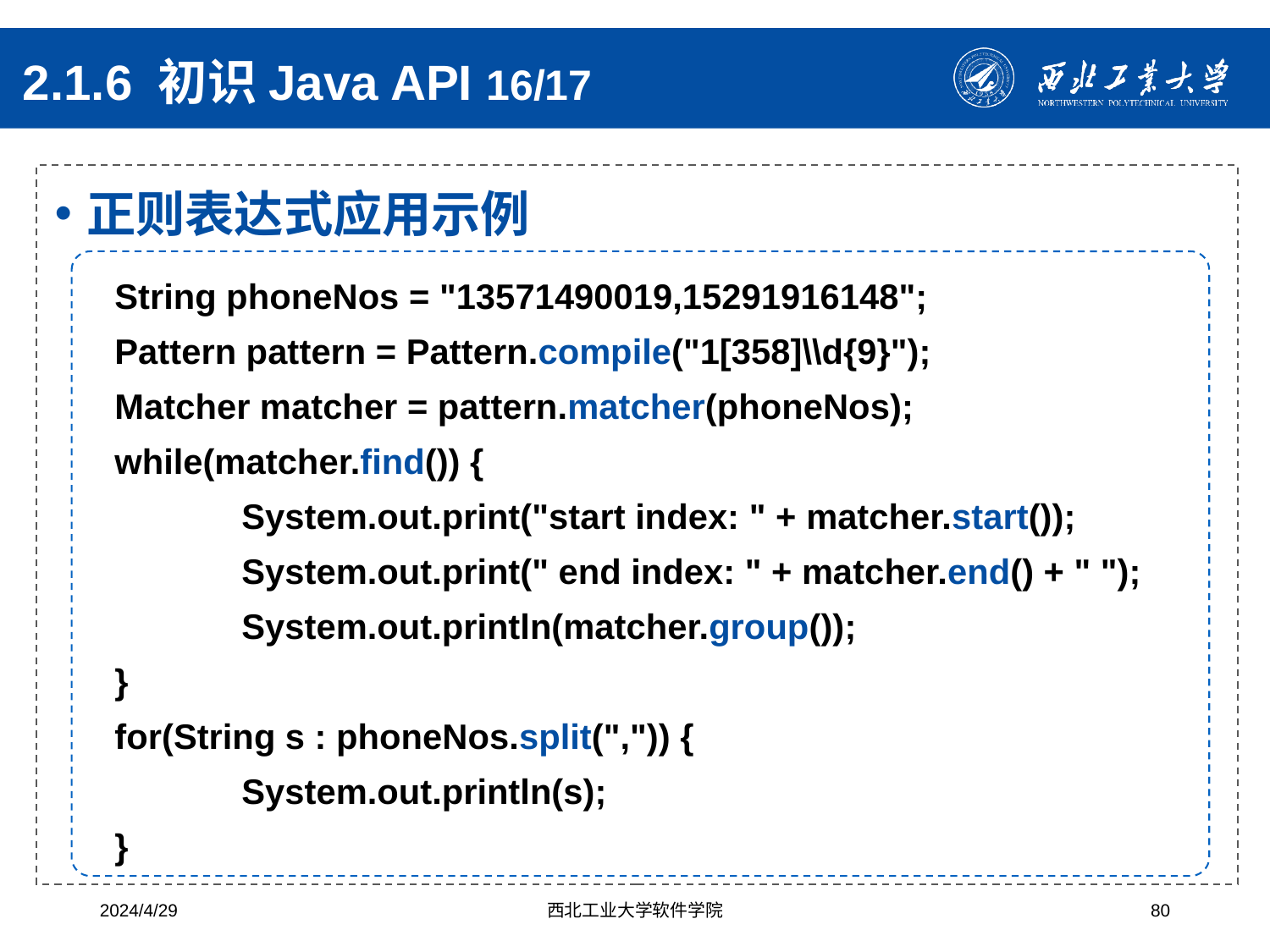

# 2.1.6 初识Java API 16/17
正则表达式应用示例

String phoneNos = "13571490019,15291916148";
Pattern pattern = Pattern.compile("1[358]\\d{9}");
Matcher matcher = pattern.matcher(phoneNos);
while(matcher.find()) {
	System.out.print("start index: " + matcher.start());
	System.out.print(" end index: " + matcher.end() + " ");
	System.out.println(matcher.group());
}
for(String s : phoneNos.split(",")) {
	System.out.println(s);
}
2024/4/29
西北工业大学软件学院
80